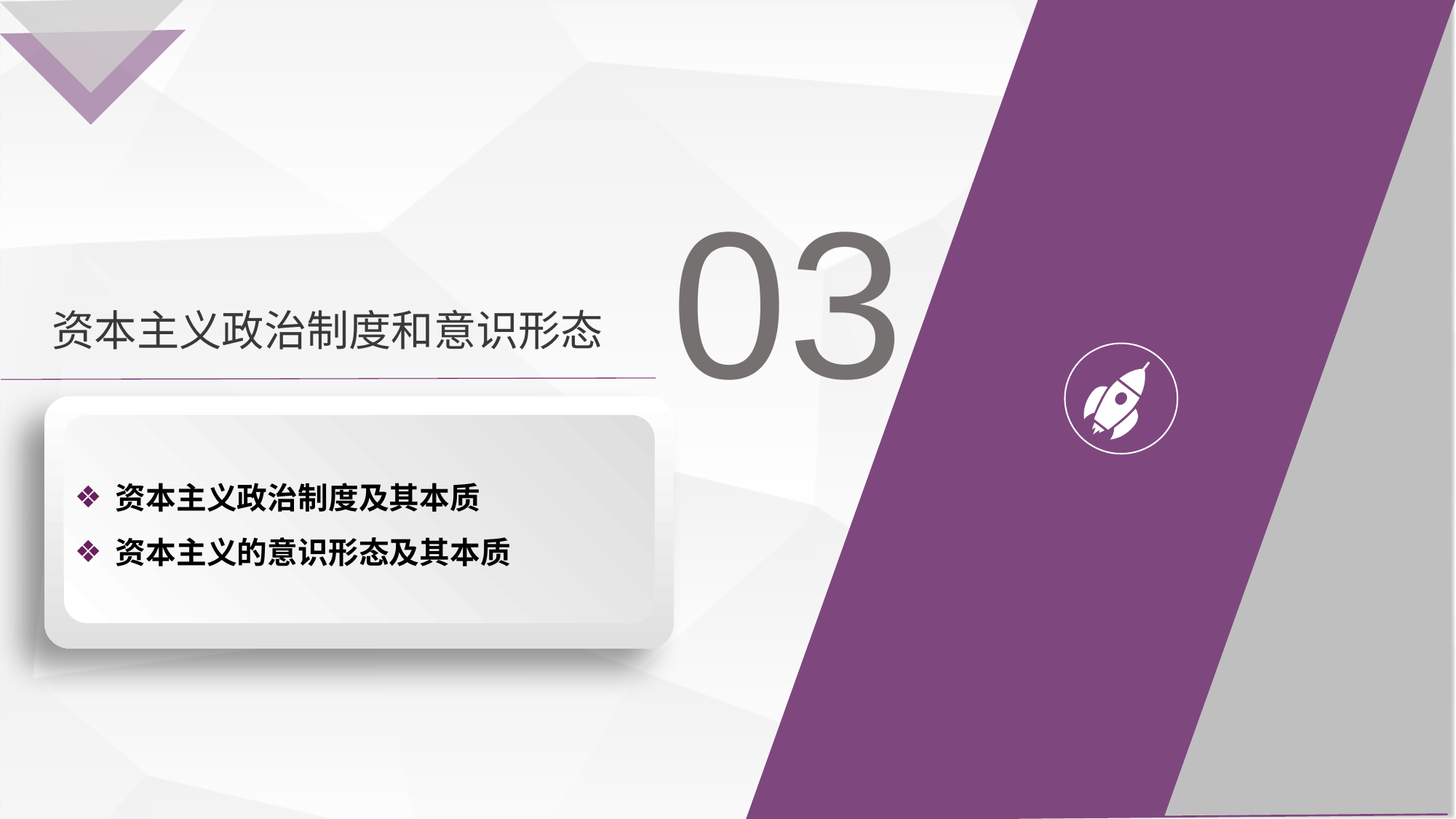

03
资本主义政治制度和意识形态

资本主义政治制度及其本质
资本主义的意识形态及其本质